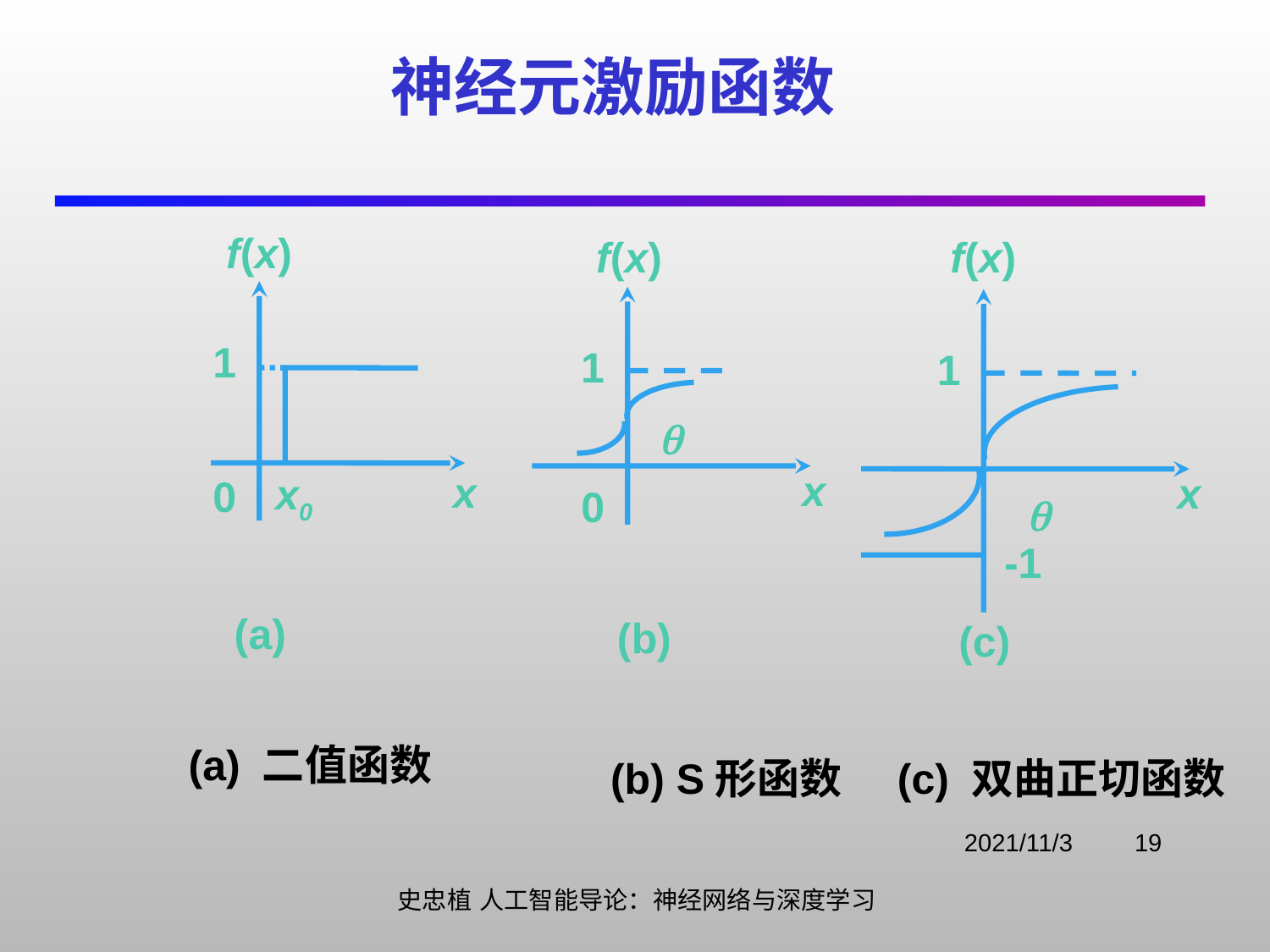

# 神经元激励函数
f(x)

1

x0
x
0
(a)
f(x)

1

θ

x
0
(b)
f(x)

1

x
θ
-1

(c)
(a) 二值函数
(b) S形函数
(c) 双曲正切函数
2021/11/3
19
史忠植 人工智能导论：神经网络与深度学习